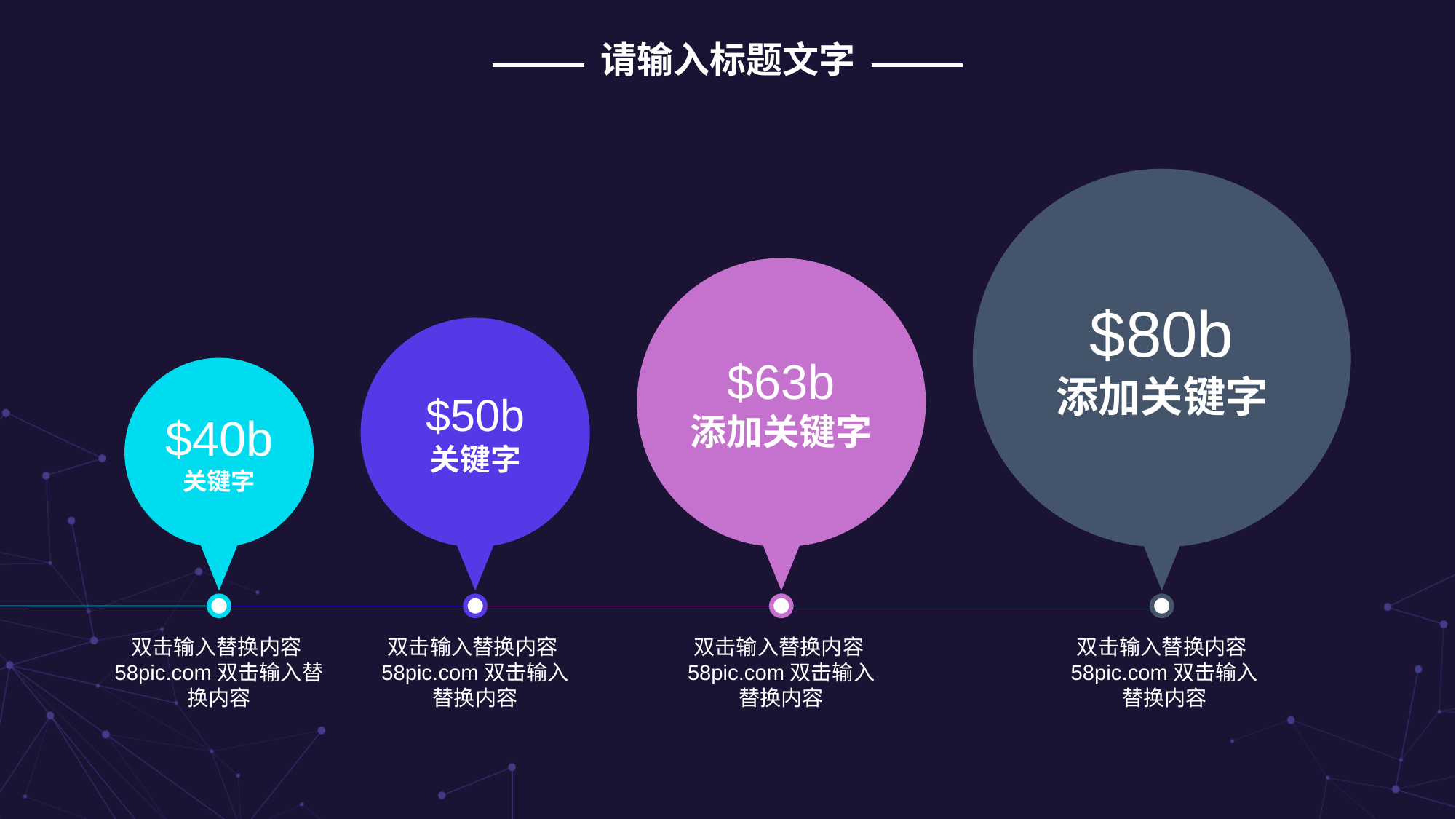

请输入标题文字
$80b
添加关键字
$63b
添加关键字
$50b
关键字
$40b
关键字

双击输入替换内容58pic.com双击输入替换内容
双击输入替换内容58pic.com双击输入替换内容
双击输入替换内容58pic.com双击输入替换内容
双击输入替换内容58pic.com双击输入替换内容